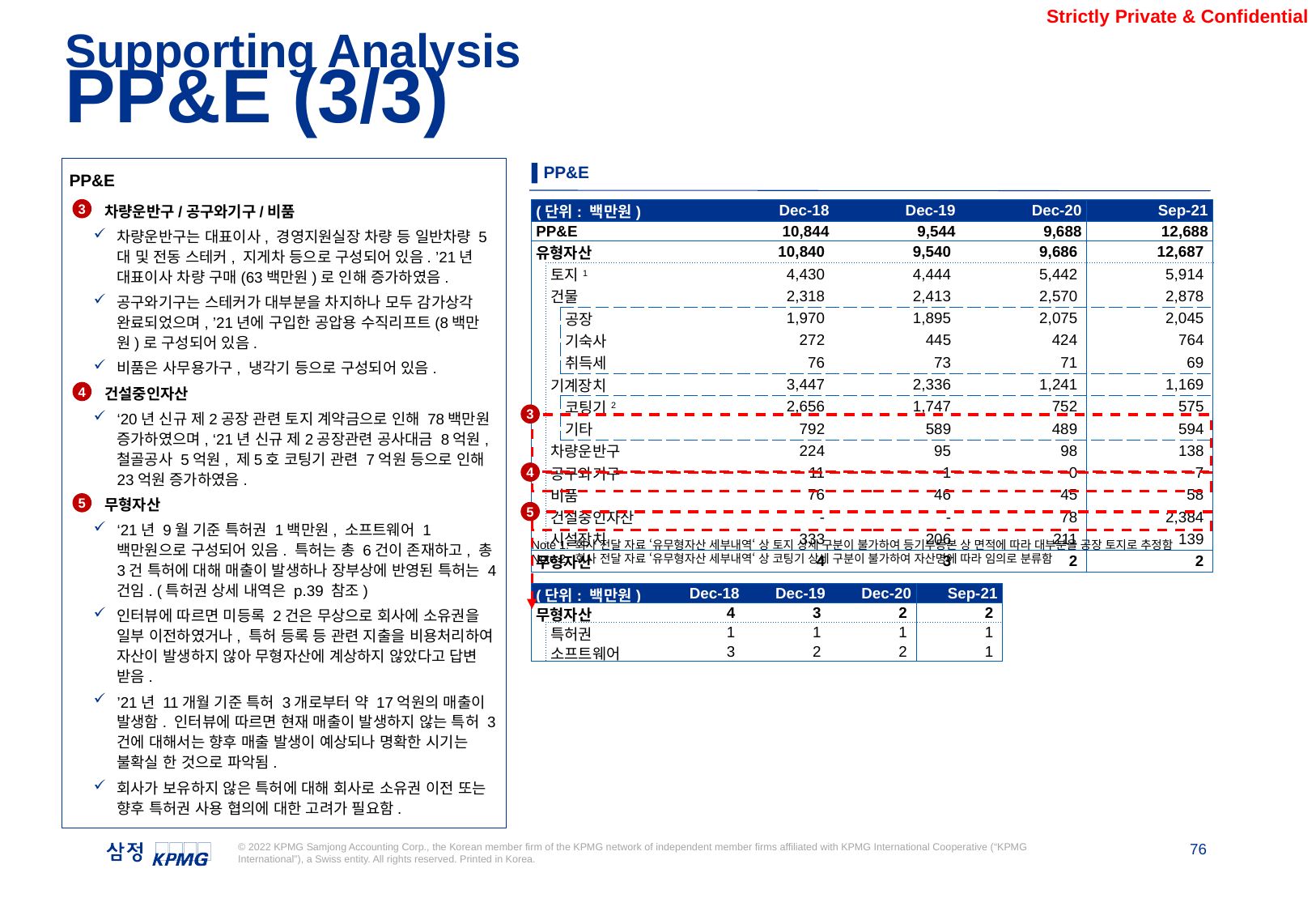

Supporting Analysis
PP&E (3/3)
▌PP&E
PP&E
차량운반구/공구와기구/비품
차량운반구는 대표이사, 경영지원실장 차량 등 일반차량 5대 및 전동 스테커, 지게차 등으로 구성되어 있음. ’21년 대표이사 차량 구매(63백만원)로 인해 증가하였음.
공구와기구는 스테커가 대부분을 차지하나 모두 감가상각 완료되었으며, ’21년에 구입한 공압용 수직리프트(8백만원)로 구성되어 있음.
비품은 사무용가구, 냉각기 등으로 구성되어 있음.
건설중인자산
‘20년 신규 제2공장 관련 토지 계약금으로 인해 78백만원 증가하였으며, ‘21년 신규 제2공장관련 공사대금 8억원, 철골공사 5억원, 제5호 코팅기 관련 7억원 등으로 인해 23억원 증가하였음.
무형자산
‘21년 9월 기준 특허권 1백만원, 소프트웨어 1백만원으로 구성되어 있음. 특허는 총 6건이 존재하고, 총 3건 특허에 대해 매출이 발생하나 장부상에 반영된 특허는 4건임. (특허권 상세 내역은 p.39 참조)
인터뷰에 따르면 미등록 2건은 무상으로 회사에 소유권을 일부 이전하였거나, 특허 등록 등 관련 지출을 비용처리하여 자산이 발생하지 않아 무형자산에 계상하지 않았다고 답변 받음.
’21년 11개월 기준 특허 3개로부터 약 17억원의 매출이 발생함. 인터뷰에 따르면 현재 매출이 발생하지 않는 특허 3건에 대해서는 향후 매출 발생이 예상되나 명확한 시기는 불확실 한 것으로 파악됨.
회사가 보유하지 않은 특허에 대해 회사로 소유권 이전 또는 향후 특허권 사용 협의에 대한 고려가 필요함.

3
| (단위: 백만원) |  |  | Dec-18 | Dec-19 | Dec-20 | Sep-21 |
| --- | --- | --- | --- | --- | --- | --- |
| PP&E |  |  | 10,844 | 9,544 | 9,688 | 12,688 |
| 유형자산 |  |  | 10,840 | 9,540 | 9,686 | 12,687 |
|  | 토지1 |  | 4,430 | 4,444 | 5,442 | 5,914 |
|  | 건물 |  | 2,318 | 2,413 | 2,570 | 2,878 |
|  |  | 공장 | 1,970 | 1,895 | 2,075 | 2,045 |
|  |  | 기숙사 | 272 | 445 | 424 | 764 |
|  |  | 취득세 | 76 | 73 | 71 | 69 |
|  | 기계장치 |  | 3,447 | 2,336 | 1,241 | 1,169 |
|  |  | 코팅기2 | 2,656 | 1,747 | 752 | 575 |
|  |  | 기타 | 792 | 589 | 489 | 594 |
|  | 차량운반구 |  | 224 | 95 | 98 | 138 |
|  | 공구와기구 |  | 11 | 1 | 0 | 7 |
|  | 비품 |  | 76 | 46 | 45 | 58 |
|  | 건설중인자산 |  | - | - | 78 | 2,384 |
|  | 시설장치 |  | 333 | 206 | 211 | 139 |
| 무형자산 |  |  | 4 | 3 | 2 | 2 |
4
3

4

5
5

Note 1: 회사 전달 자료 ‘유무형자산 세부내역‘ 상 토지 상세 구분이 불가하여 등기부등본 상 면적에 따라 대부분을 공장 토지로 추정함
Note 2: 회사 전달 자료 ‘유무형자산 세부내역‘ 상 코팅기 상세 구분이 불가하여 자산명에 따라 임의로 분류함
| (단위: 백만원) |  | Dec-18 | Dec-19 | Dec-20 | Sep-21 |
| --- | --- | --- | --- | --- | --- |
| 무형자산 |  | 4 | 3 | 2 | 2 |
|  | 특허권 | 1 | 1 | 1 | 1 |
|  | 소프트웨어 | 3 | 2 | 2 | 1 |